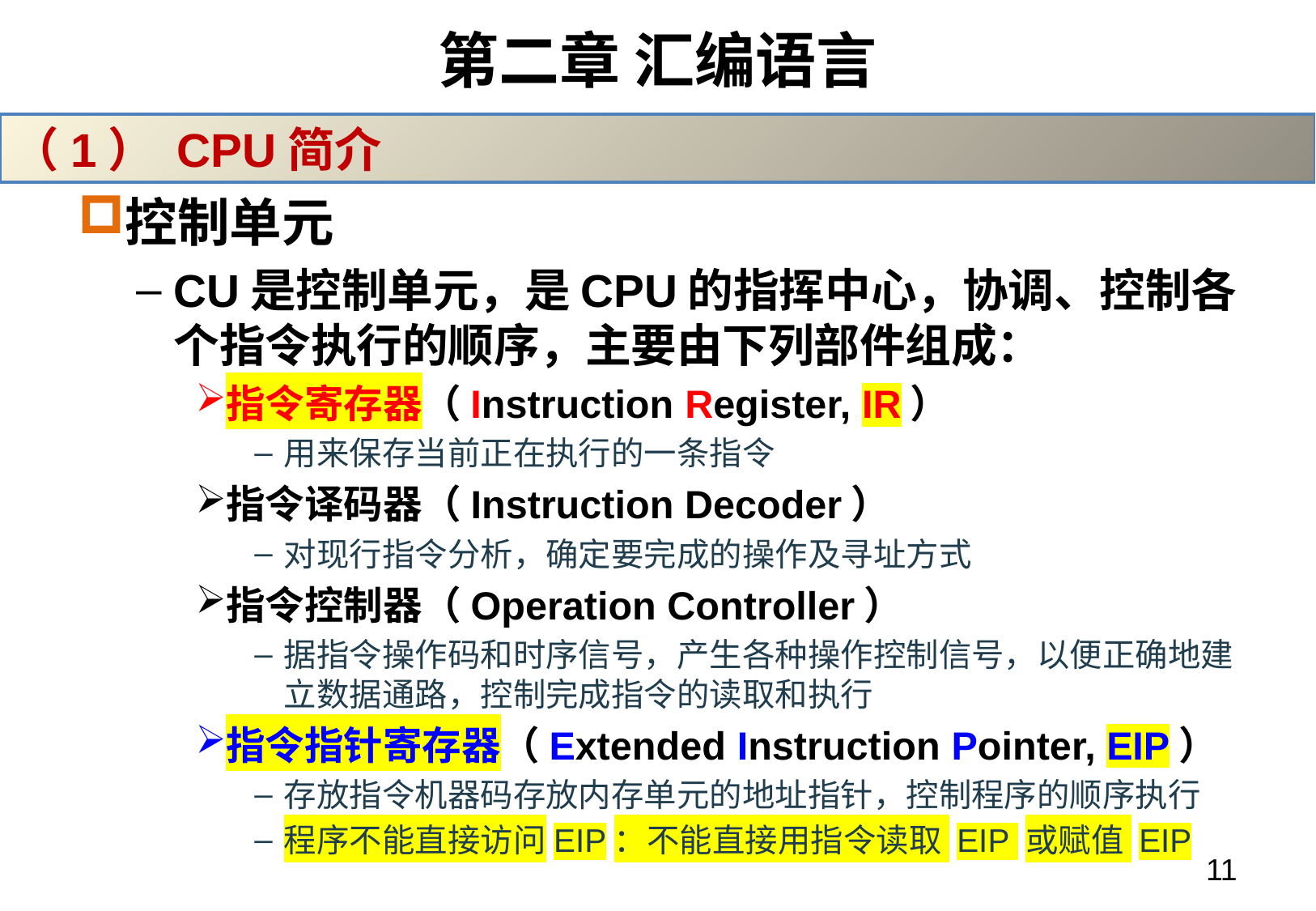

# 第二章 汇编语言
（1） CPU简介
控制单元
CU是控制单元，是CPU的指挥中心，协调、控制各个指令执行的顺序，主要由下列部件组成：
指令寄存器（Instruction Register, IR）
用来保存当前正在执行的一条指令
指令译码器（Instruction Decoder）
对现行指令分析，确定要完成的操作及寻址方式
指令控制器（Operation Controller）
据指令操作码和时序信号，产生各种操作控制信号，以便正确地建立数据通路，控制完成指令的读取和执行
指令指针寄存器（Extended Instruction Pointer, EIP）
存放指令机器码存放内存单元的地址指针，控制程序的顺序执行
程序不能直接访问EIP：不能直接用指令读取 EIP 或赋值 EIP
11